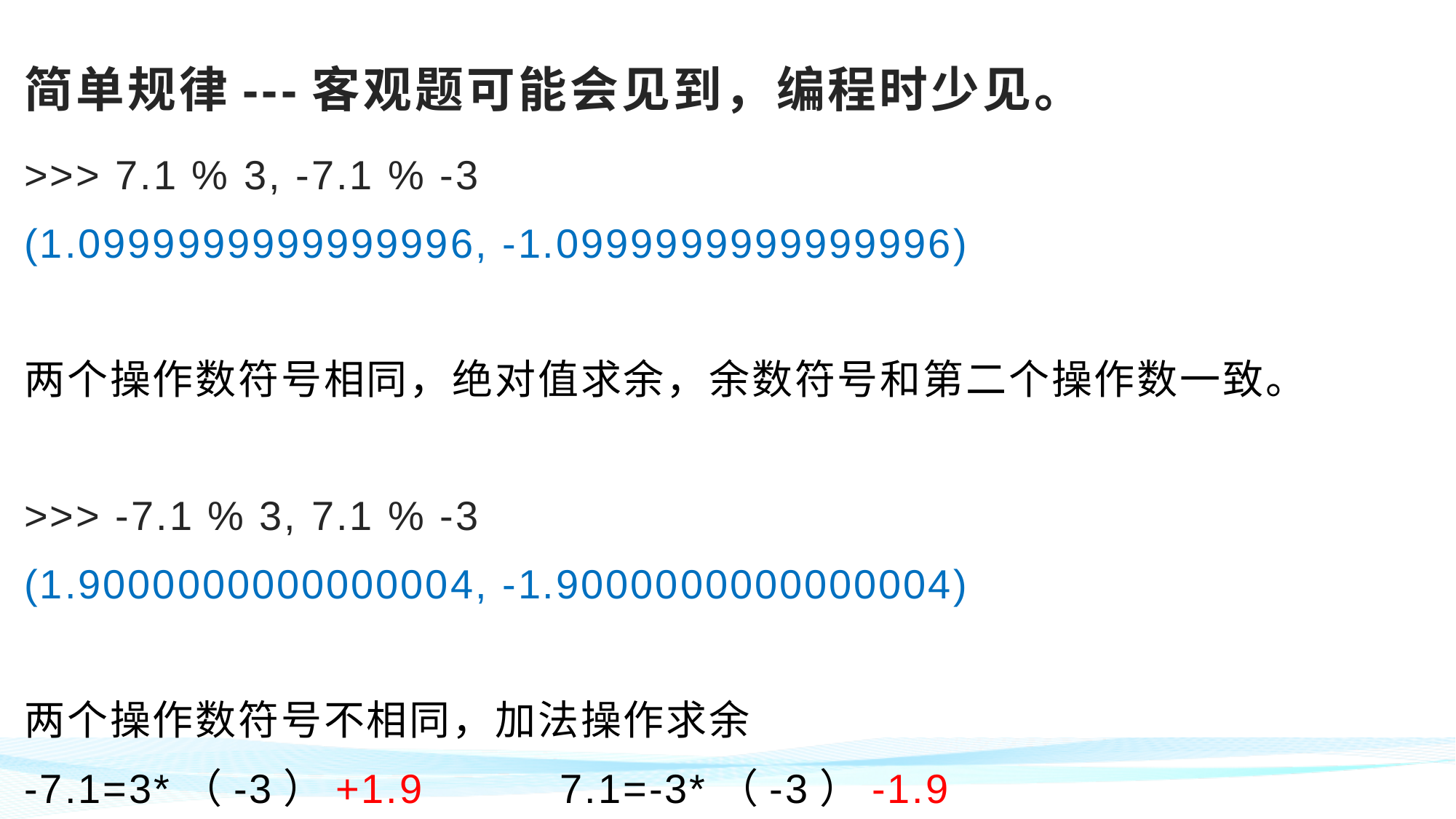

# 简单规律---客观题可能会见到，编程时少见。
>>> 7.1 % 3, -7.1 % -3
(1.0999999999999996, -1.0999999999999996)

两个操作数符号相同，绝对值求余，余数符号和第二个操作数一致。

>>> -7.1 % 3, 7.1 % -3
(1.9000000000000004, -1.9000000000000004)

两个操作数符号不相同，加法操作求余
-7.1=3*（-3）+1.9          7.1=-3*（-3）-1.9